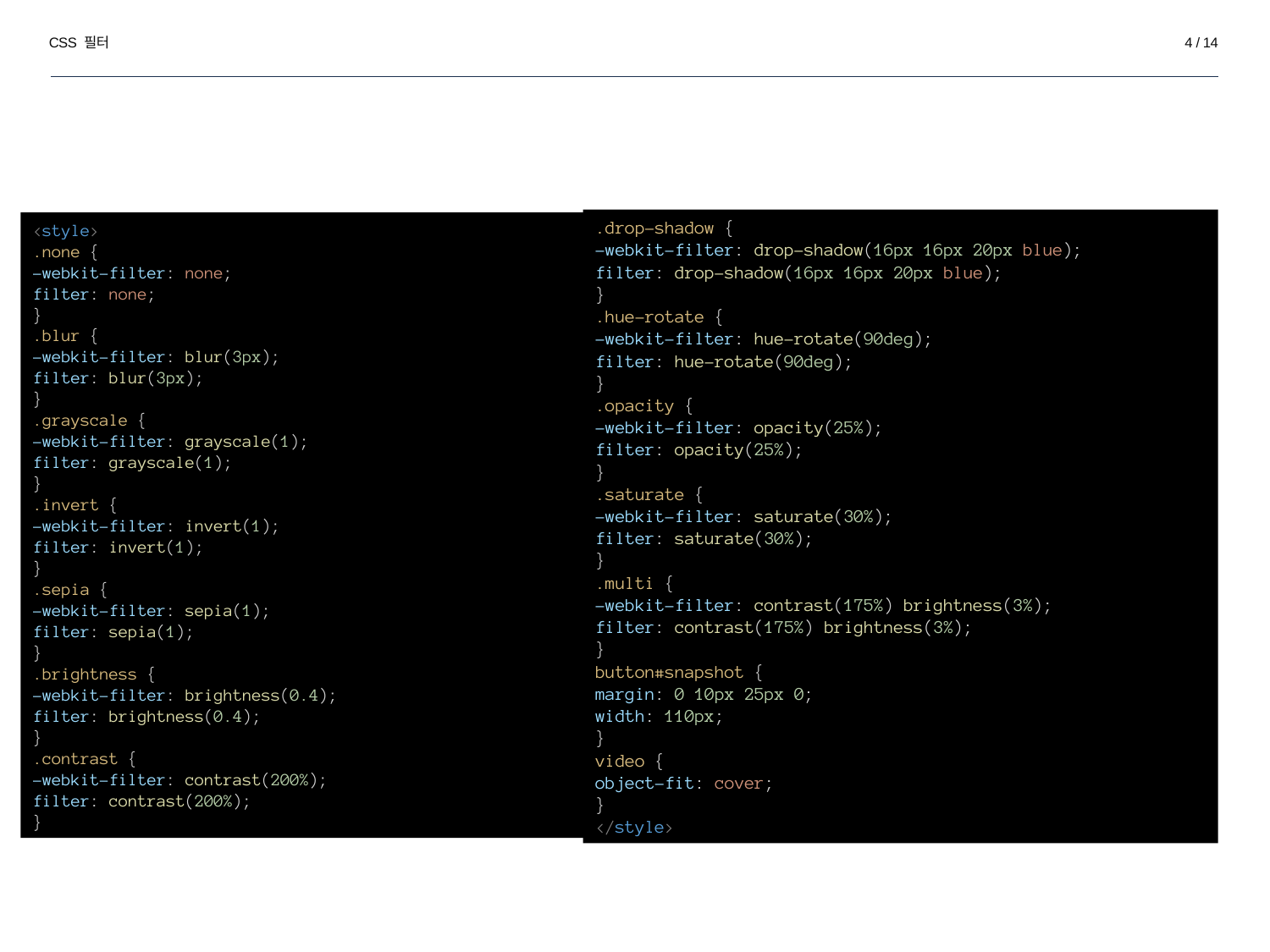

CSS 필터
4 / 14
#

.drop-shadow {
-webkit-filter: drop-shadow(16px 16px 20px blue);
filter: drop-shadow(16px 16px 20px blue);
}
.hue-rotate {
-webkit-filter: hue-rotate(90deg);
filter: hue-rotate(90deg);
}
.opacity {
-webkit-filter: opacity(25%);
filter: opacity(25%);
}
.saturate {
-webkit-filter: saturate(30%);
filter: saturate(30%);
}
.multi {
-webkit-filter: contrast(175%) brightness(3%);
filter: contrast(175%) brightness(3%);
}
button#snapshot {
margin: 0 10px 25px 0;
width: 110px;
}
video {
object-fit: cover;
}
</style>
<style>
.none {
-webkit-filter: none;
filter: none;
}
.blur {
-webkit-filter: blur(3px);
filter: blur(3px);
}
.grayscale {
-webkit-filter: grayscale(1);
filter: grayscale(1);
}
.invert {
-webkit-filter: invert(1);
filter: invert(1);
}
.sepia {
-webkit-filter: sepia(1);
filter: sepia(1);
}
.brightness {
-webkit-filter: brightness(0.4);
filter: brightness(0.4);
}
.contrast {
-webkit-filter: contrast(200%);
filter: contrast(200%);
}